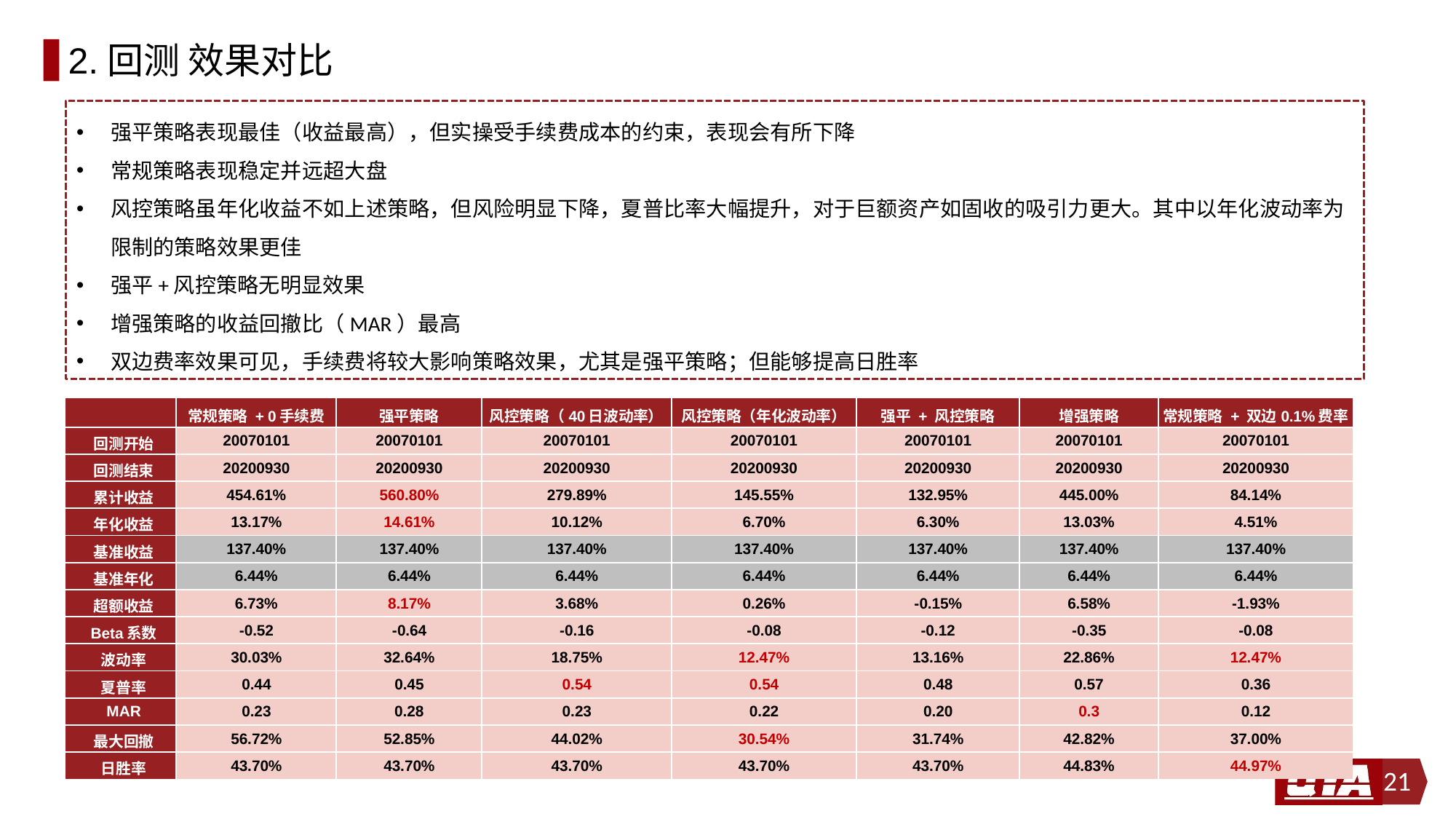

# 2.回测 效果对比
强平策略表现最佳（收益最高），但实操受手续费成本的约束，表现会有所下降
常规策略表现稳定并远超大盘
风控策略虽年化收益不如上述策略，但风险明显下降，夏普比率大幅提升，对于巨额资产如固收的吸引力更大。其中以年化波动率为限制的策略效果更佳
强平+风控策略无明显效果
增强策略的收益回撤比（MAR）最高
双边费率效果可见，手续费将较大影响策略效果，尤其是强平策略；但能够提高日胜率
|  | 常规策略 + 0手续费 | 强平策略 | 风控策略（40日波动率） | 风控策略（年化波动率） | 强平 + 风控策略 | 增强策略 | 常规策略 + 双边0.1%费率 |
| --- | --- | --- | --- | --- | --- | --- | --- |
| 回测开始 | 20070101 | 20070101 | 20070101 | 20070101 | 20070101 | 20070101 | 20070101 |
| 回测结束 | 20200930 | 20200930 | 20200930 | 20200930 | 20200930 | 20200930 | 20200930 |
| 累计收益 | 454.61% | 560.80% | 279.89% | 145.55% | 132.95% | 445.00% | 84.14% |
| 年化收益 | 13.17% | 14.61% | 10.12% | 6.70% | 6.30% | 13.03% | 4.51% |
| 基准收益 | 137.40% | 137.40% | 137.40% | 137.40% | 137.40% | 137.40% | 137.40% |
| 基准年化 | 6.44% | 6.44% | 6.44% | 6.44% | 6.44% | 6.44% | 6.44% |
| 超额收益 | 6.73% | 8.17% | 3.68% | 0.26% | -0.15% | 6.58% | -1.93% |
| Beta系数 | -0.52 | -0.64 | -0.16 | -0.08 | -0.12 | -0.35 | -0.08 |
| 波动率 | 30.03% | 32.64% | 18.75% | 12.47% | 13.16% | 22.86% | 12.47% |
| 夏普率 | 0.44 | 0.45 | 0.54 | 0.54 | 0.48 | 0.57 | 0.36 |
| MAR | 0.23 | 0.28 | 0.23 | 0.22 | 0.20 | 0.3 | 0.12 |
| 最大回撤 | 56.72% | 52.85% | 44.02% | 30.54% | 31.74% | 42.82% | 37.00% |
| 日胜率 | 43.70% | 43.70% | 43.70% | 43.70% | 43.70% | 44.83% | 44.97% |
21